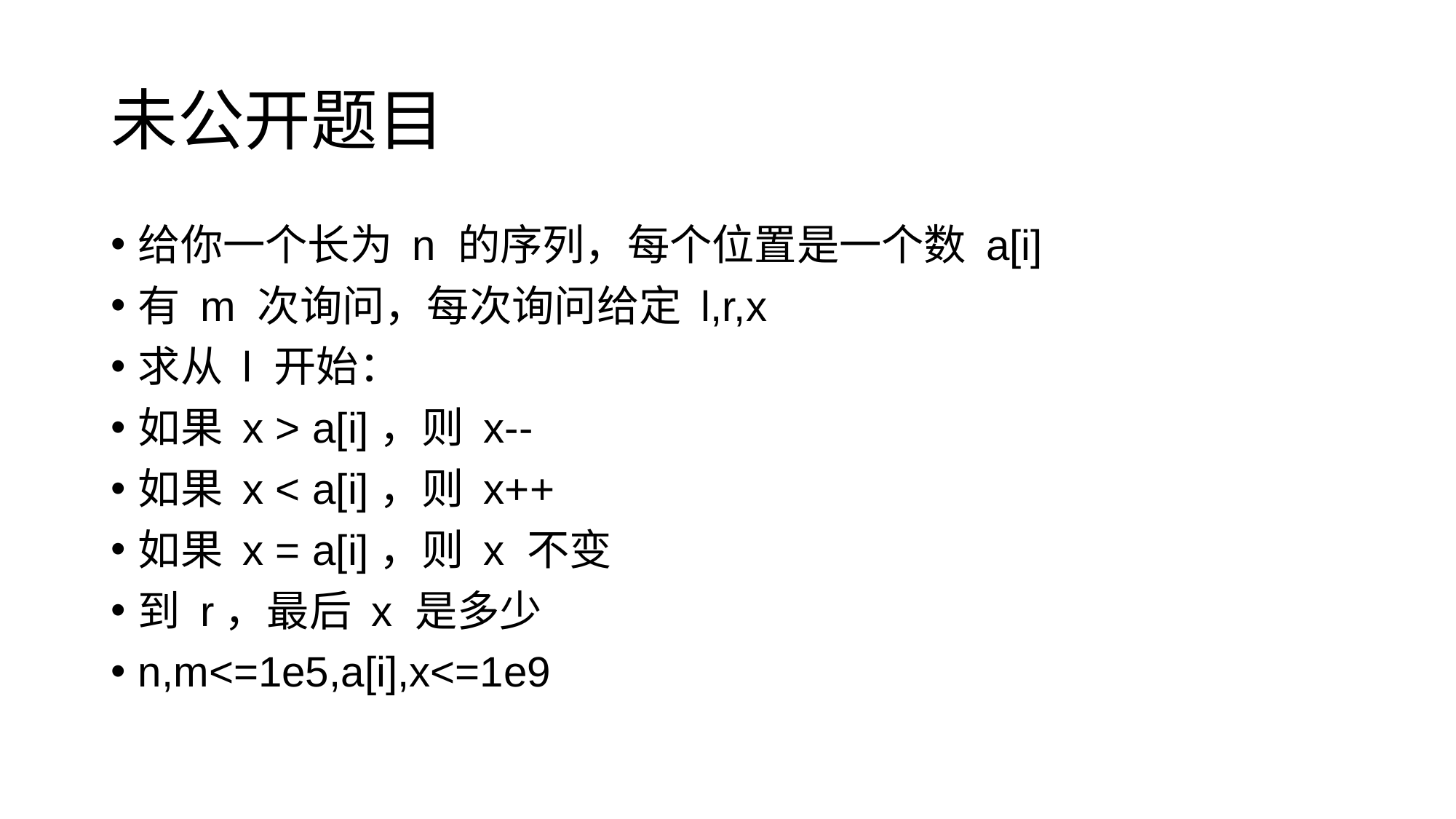

# 未公开题目
给你一个长为 n 的序列，每个位置是一个数 a[i]
有 m 次询问，每次询问给定 l,r,x
求从 l 开始：
如果 x > a[i]，则 x--
如果 x < a[i]，则 x++
如果 x = a[i]，则 x 不变
到 r，最后 x 是多少
n,m<=1e5,a[i],x<=1e9